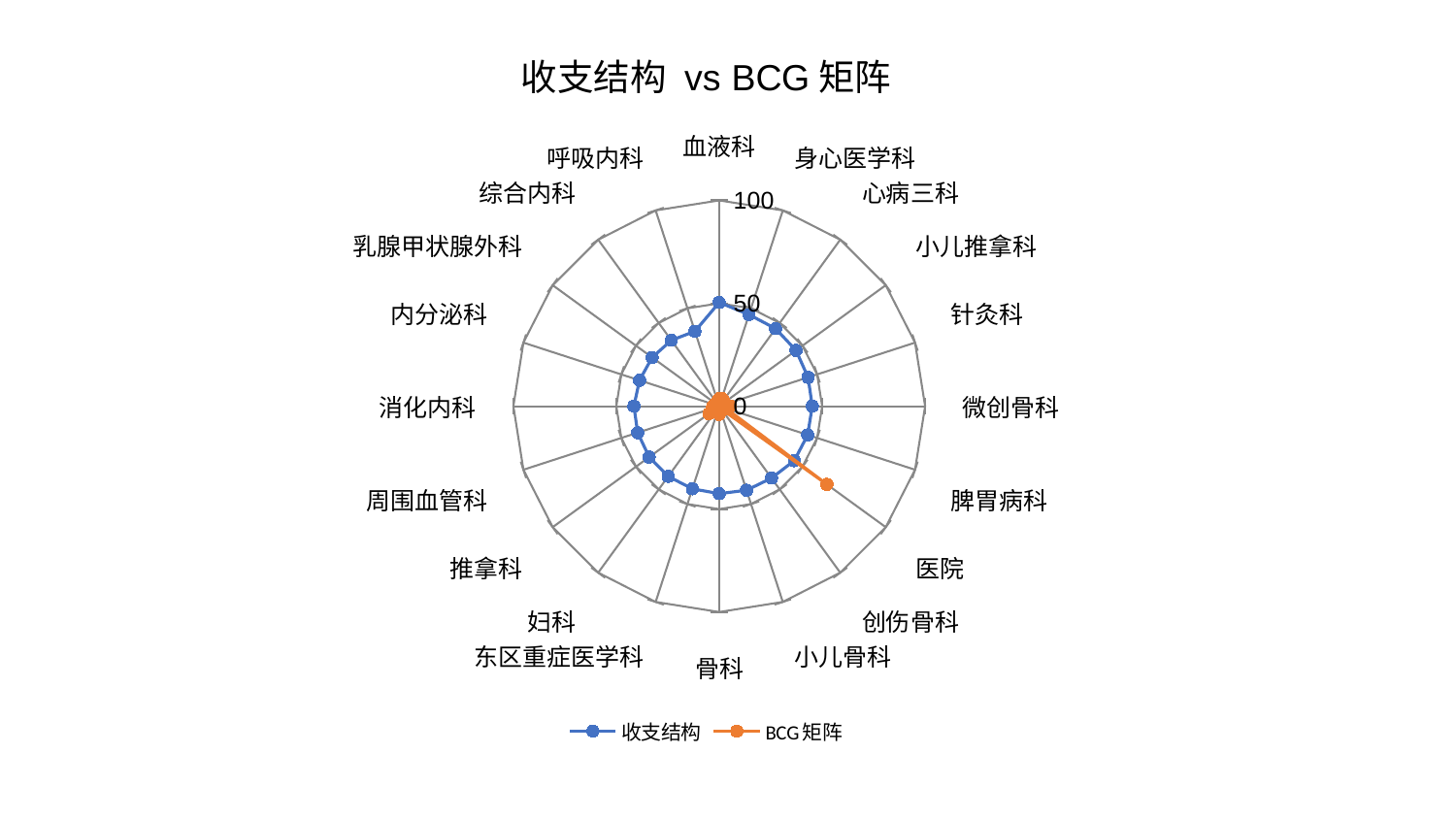

### Chart: 收支结构 vs BCG矩阵

| Category | 收支结构 | BCG矩阵 |
|---|---|---|
| 血液科 | 50.40640377698708 | 3.653705720855611 |
| 身心医学科 | 46.794726571882286 | 3.945162216188505 |
| 心病三科 | 46.59912052013787 | 3.459624735283703 |
| 小儿推拿科 | 46.112576362671405 | 2.901022488792903 |
| 针灸科 | 45.38634833366015 | 2.3640541345775117 |
| 微创骨科 | 45.20654179706802 | 5.27614411971966 |
| 脾胃病科 | 45.1737710253505 | 3.456418192650207 |
| 医院 | 45.05810875232962 | 64.6477631077749 |
| 创伤骨科 | 43.200262174380754 | 1.621984492954372 |
| 小儿骨科 | 42.96409255069103 | 2.716804621106999 |
| 骨科 | 42.50840427736719 | 4.008932336588046 |
| 东区重症医学科 | 42.21841984392674 | 0.5184800717342841 |
| 妇科 | 42.169610747392646 | 1.5351782496451734 |
| 推拿科 | 42.08375716164467 | 6.222508450473654 |
| 周围血管科 | 41.67776505578629 | 3.672507013212267 |
| 消化内科 | 41.447766135766386 | 3.077617189435495 |
| 内分泌科 | 40.72086731787004 | 2.2124927626008497 |
| 乳腺甲状腺外科 | 40.3060751797566 | 0.7190939150175356 |
| 综合内科 | 39.58348226784989 | 0.8565982331725522 |
| 呼吸内科 | 38.2671835564064 | 2.4461632036186525 |
74